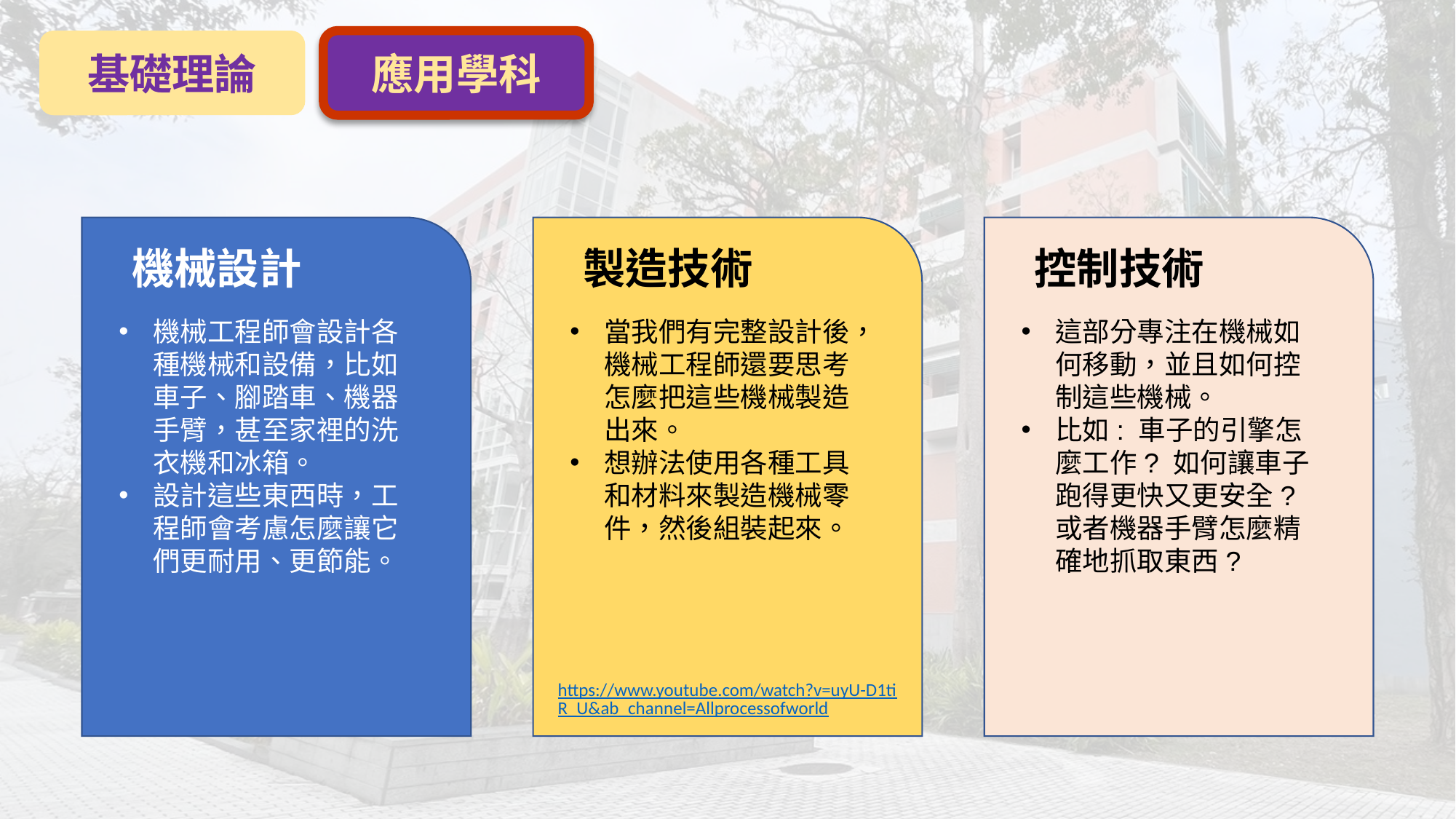

基礎理論
應用學科

機械設計
機械工程師會設計各種機械和設備，比如車子、腳踏車、機器手臂，甚至家裡的洗衣機和冰箱。
設計這些東西時，工程師會考慮怎麼讓它們更耐用、更節能。

製造技術
當我們有完整設計後，機械工程師還要思考怎麼把這些機械製造出來。
想辦法使用各種工具和材料來製造機械零件，然後組裝起來。

控制技術
這部分專注在機械如何移動，並且如何控制這些機械。
比如: 車子的引擎怎麼工作? 如何讓車子跑得更快又更安全? 或者機器手臂怎麼精確地抓取東西?
https://www.youtube.com/watch?v=uyU-D1tiR_U&ab_channel=Allprocessofworld